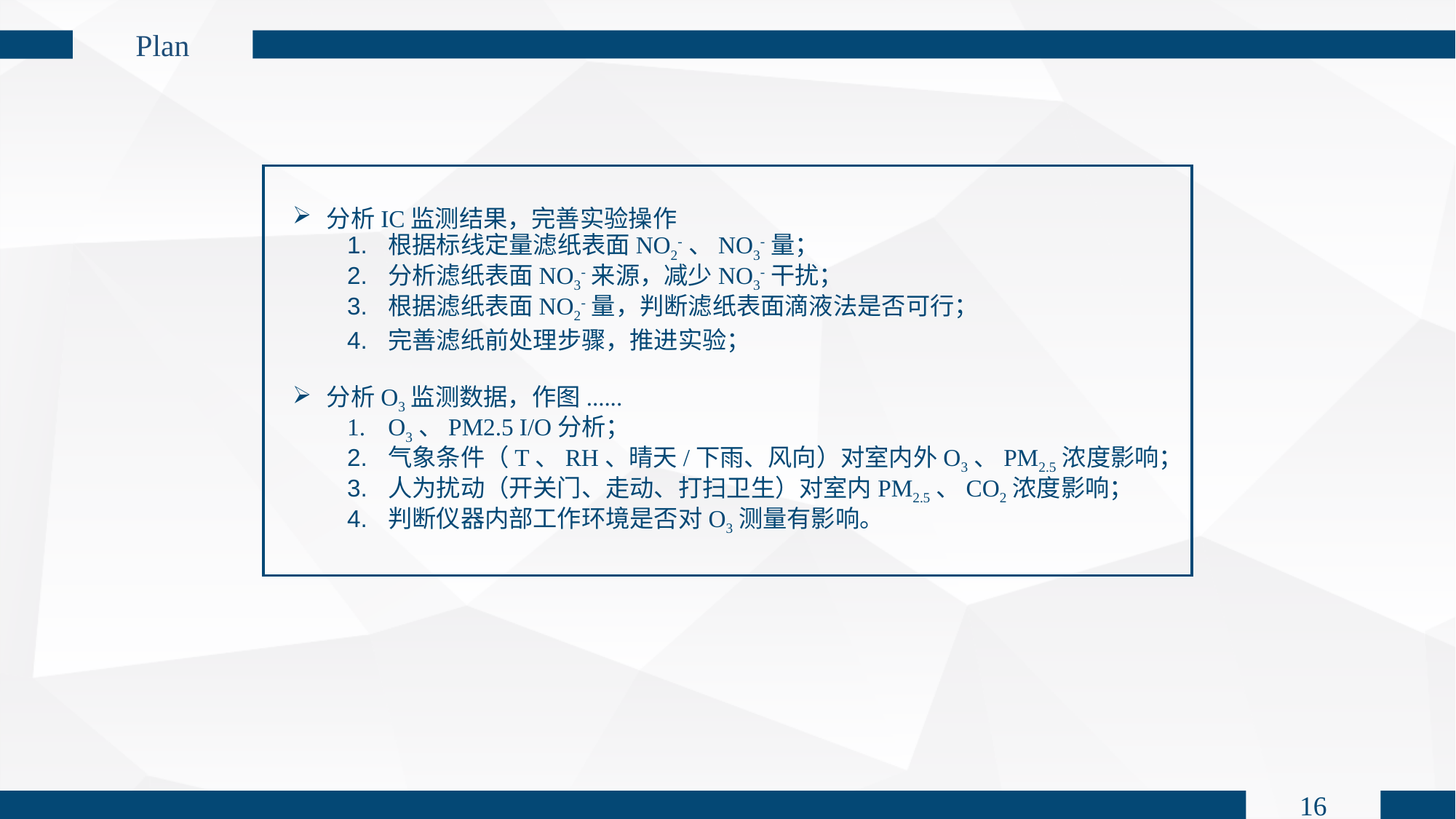

Plan

分析IC监测结果，完善实验操作
根据标线定量滤纸表面NO2-、NO3-量；
分析滤纸表面NO3-来源，减少NO3-干扰；
根据滤纸表面NO2-量，判断滤纸表面滴液法是否可行；
完善滤纸前处理步骤，推进实验；

分析O3监测数据，作图......
O3、PM2.5 I/O分析；
气象条件（T、RH、晴天/下雨、风向）对室内外O3、PM2.5浓度影响；
人为扰动（开关门、走动、打扫卫生）对室内PM2.5、CO2浓度影响；
判断仪器内部工作环境是否对O3测量有影响。
16